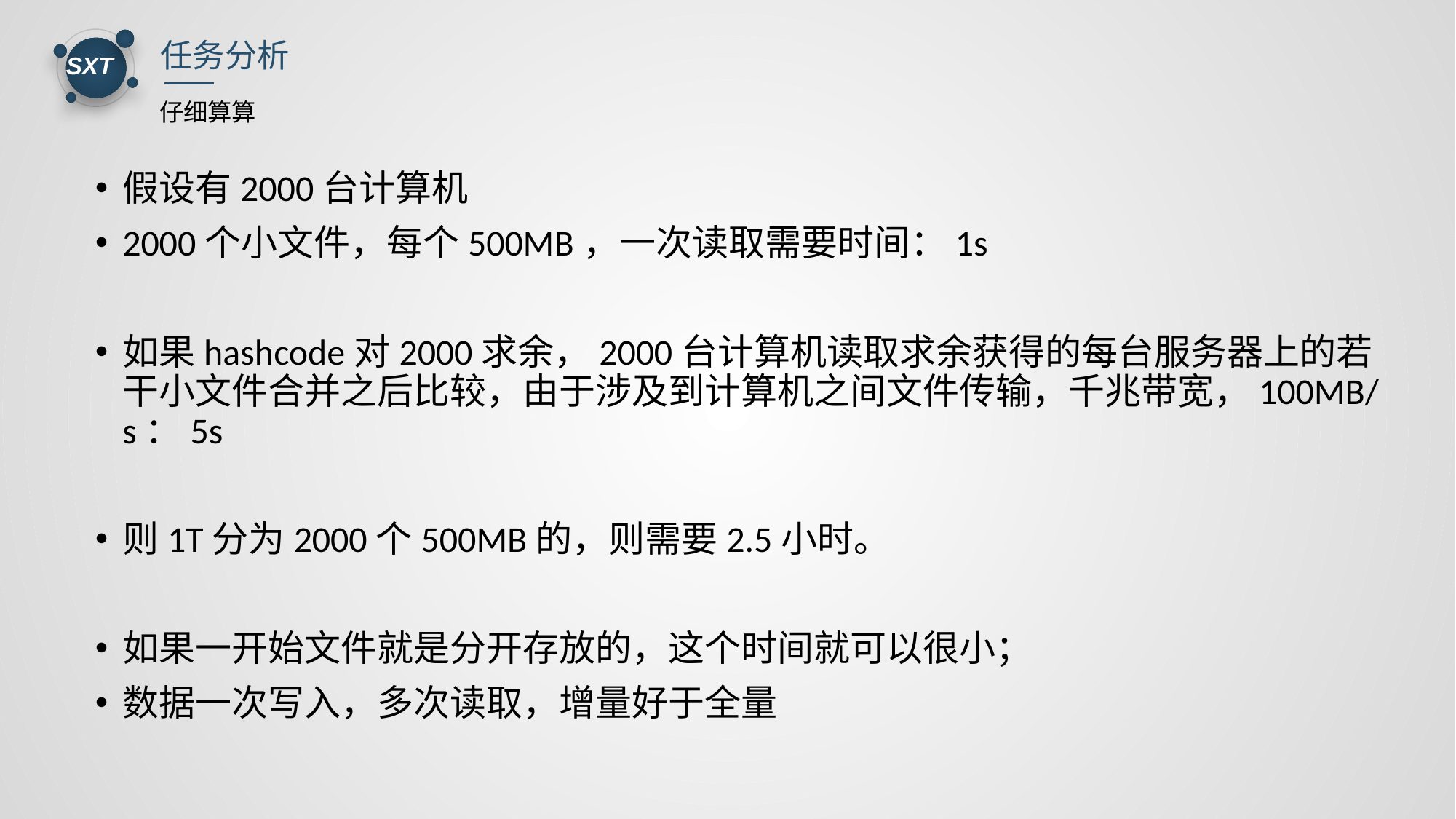

任务分析
仔细算算
假设有2000台计算机
2000个小文件，每个500MB，一次读取需要时间：1s

如果hashcode对2000求余，2000台计算机读取求余获得的每台服务器上的若干小文件合并之后比较，由于涉及到计算机之间文件传输，千兆带宽，100MB/s：5s

则1T分为2000个500MB的，则需要2.5小时。

如果一开始文件就是分开存放的，这个时间就可以很小；
数据一次写入，多次读取，增量好于全量